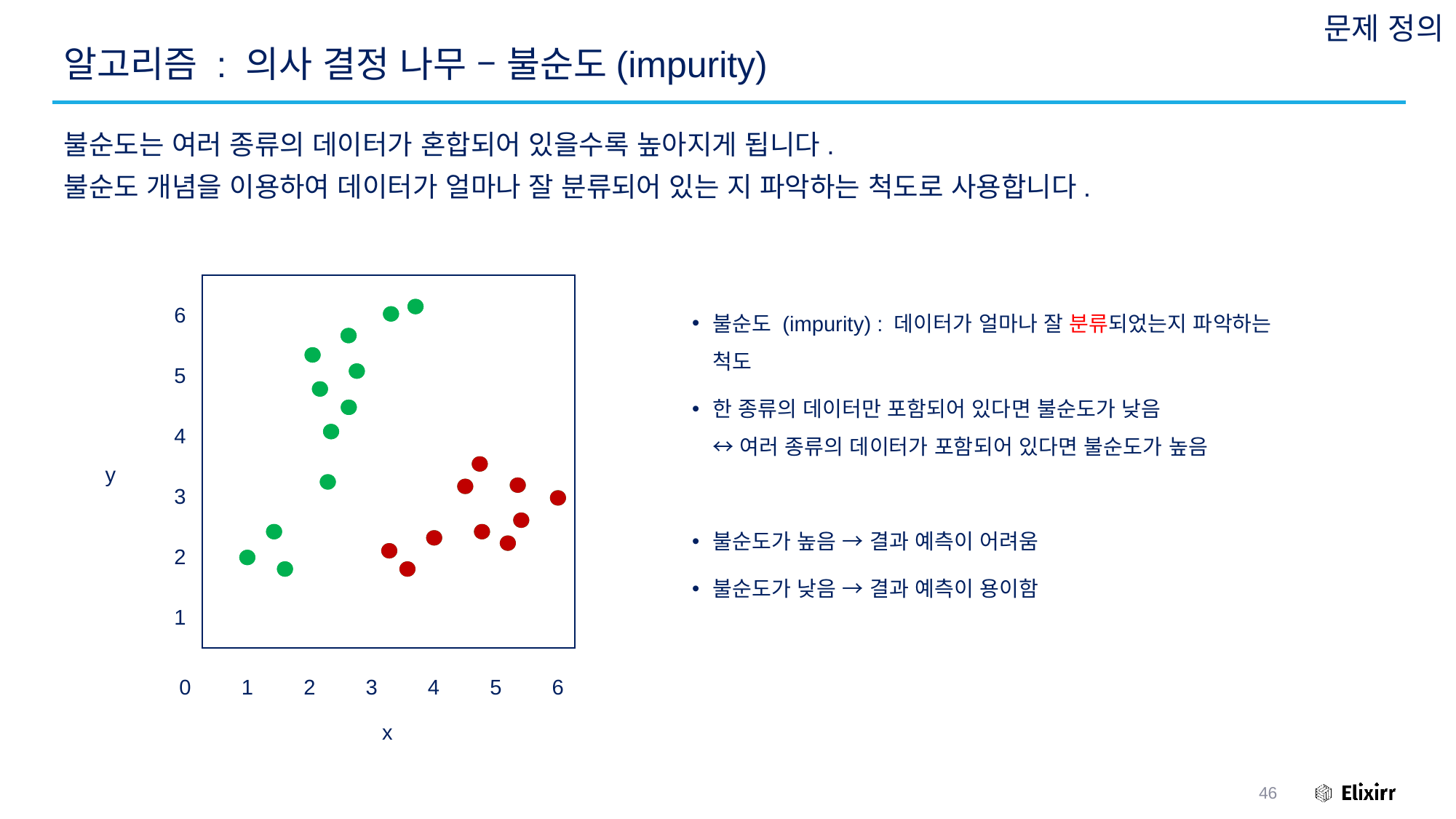

문제 정의
# 알고리즘 : 의사 결정 나무 – 불순도(impurity)
불순도는 여러 종류의 데이터가 혼합되어 있을수록 높아지게 됩니다.
불순도 개념을 이용하여 데이터가 얼마나 잘 분류되어 있는 지 파악하는 척도로 사용합니다.

6
불순도 (impurity) : 데이터가 얼마나 잘 분류되었는지 파악하는 척도
한 종류의 데이터만 포함되어 있다면 불순도가 낮음
↔ 여러 종류의 데이터가 포함되어 있다면 불순도가 높음

불순도가 높음 → 결과 예측이 어려움
불순도가 낮음 → 결과 예측이 용이함

5

4

y

3

2

1
0
1
2
3
4
5
6
x
46